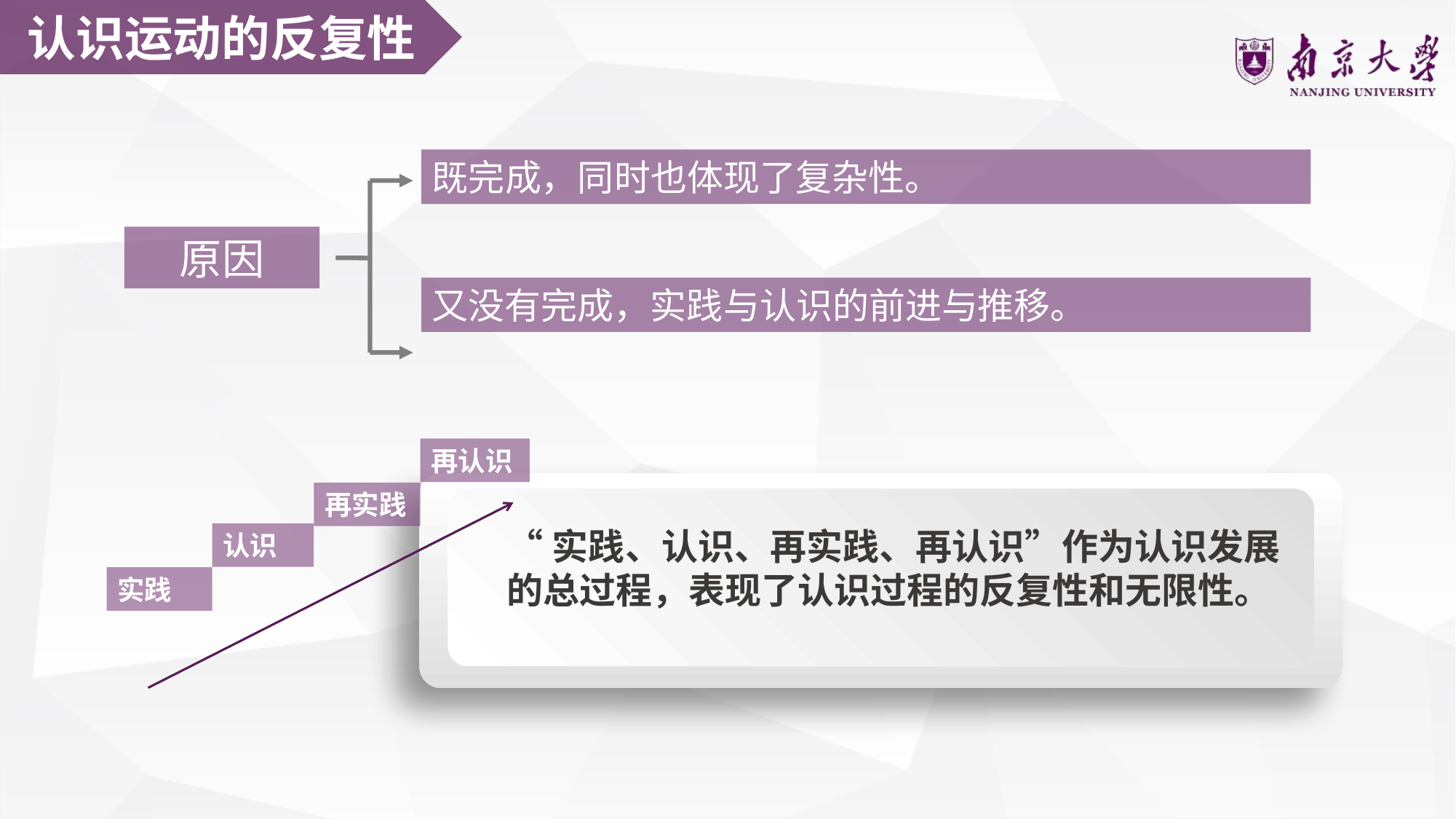

认识运动的反复性
既完成，同时也体现了复杂性。

原因
又没有完成，实践与认识的前进与推移。
再认识

再实践
“实践、认识、再实践、再认识”作为认识发展的总过程，表现了认识过程的反复性和无限性。
认识
实践